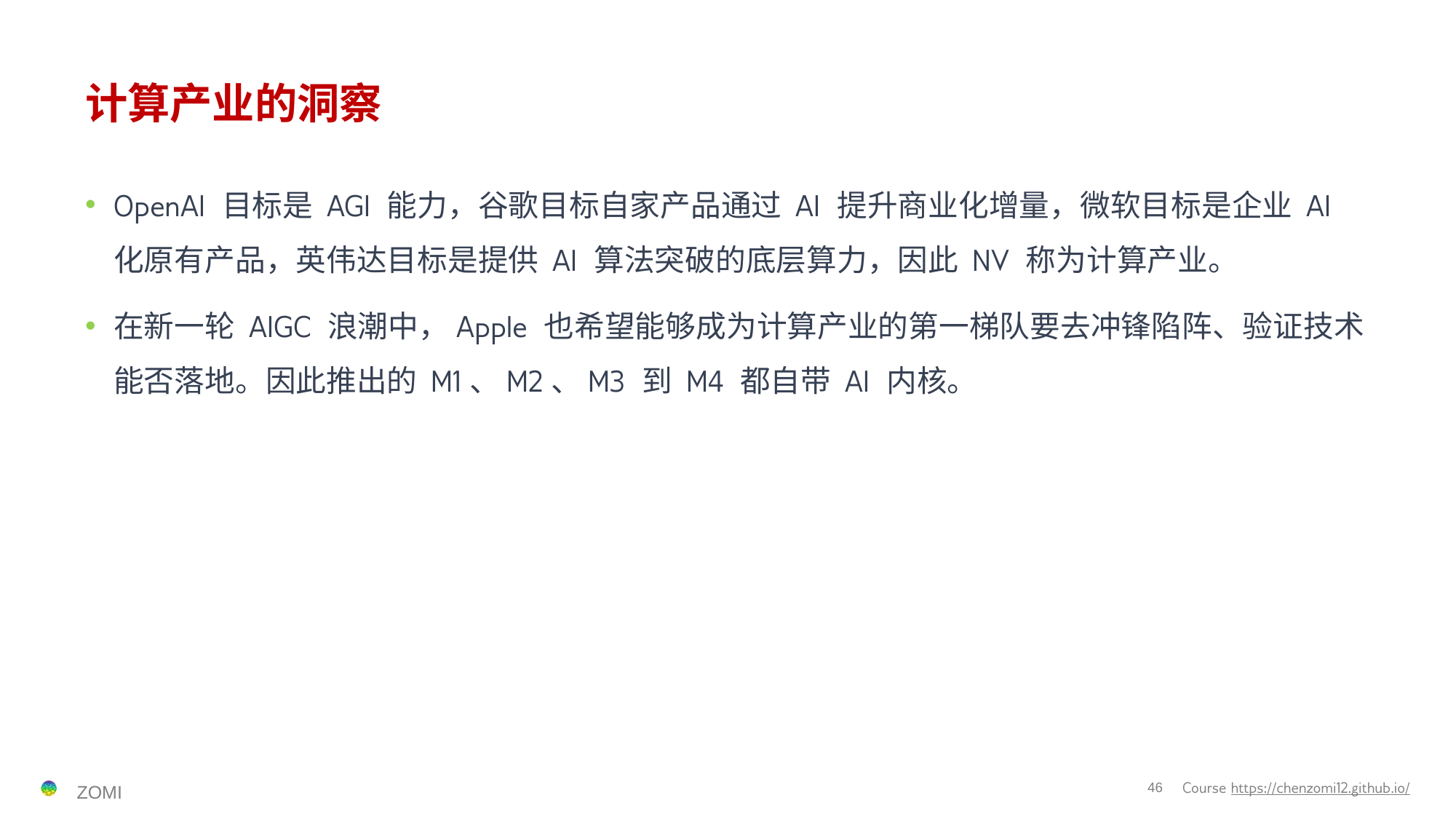

# 计算产业的洞察
OpenAI 目标是 AGI 能力，谷歌目标自家产品通过 AI 提升商业化增量，微软目标是企业 AI 化原有产品，英伟达目标是提供 AI 算法突破的底层算力，因此 NV 称为计算产业。
在新一轮 AIGC 浪潮中，Apple 也希望能够成为计算产业的第一梯队要去冲锋陷阵、验证技术能否落地。因此推出的 M1、M2、M3 到 M4 都自带 AI 内核。